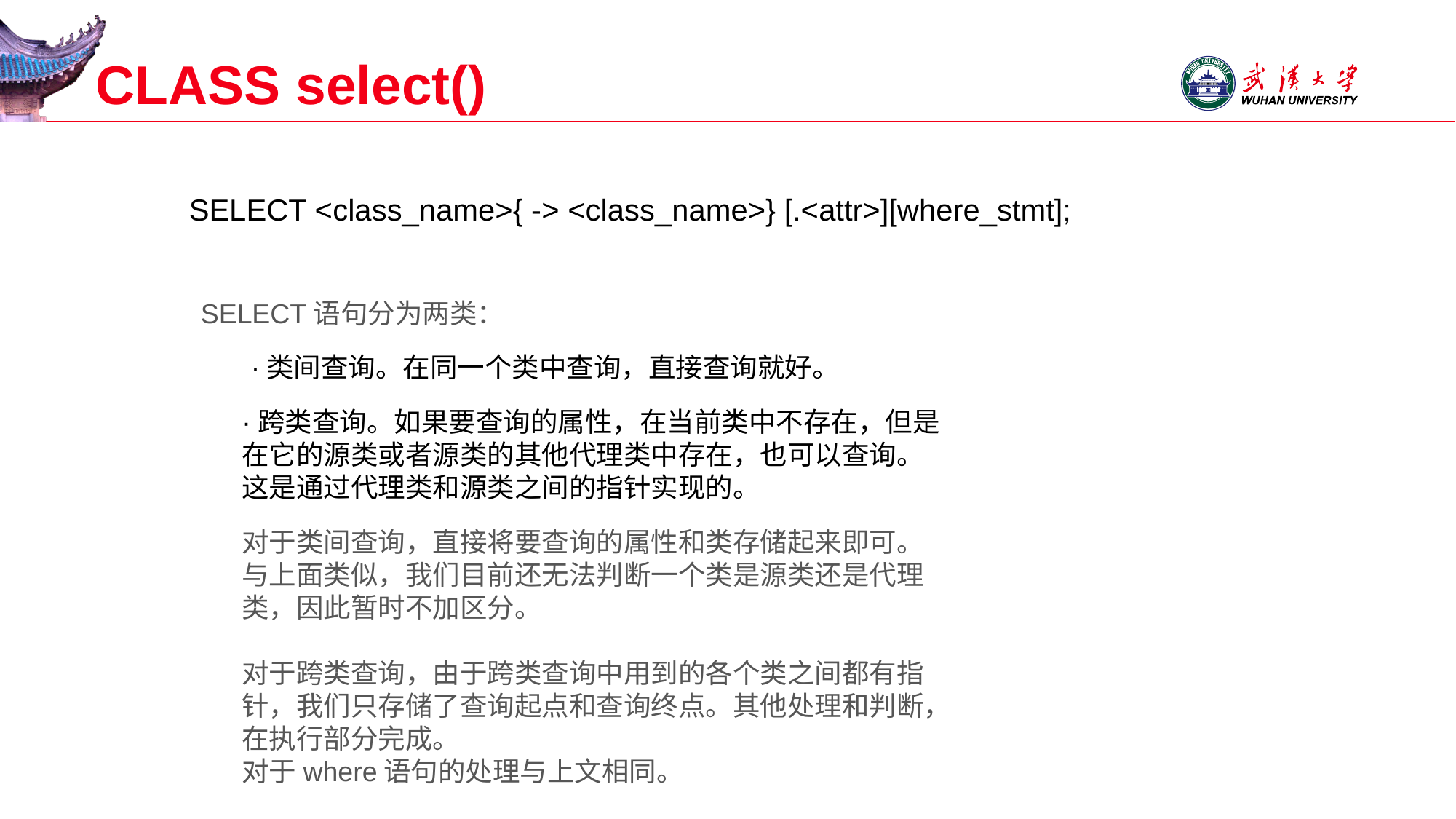

# CLASS select()
SELECT <class_name>{ -> <class_name>} [.<attr>][where_stmt];
SELECT语句分为两类：
·类间查询。在同一个类中查询，直接查询就好。
·跨类查询。如果要查询的属性，在当前类中不存在，但是在它的源类或者源类的其他代理类中存在，也可以查询。这是通过代理类和源类之间的指针实现的。
对于类间查询，直接将要查询的属性和类存储起来即可。与上面类似，我们目前还无法判断一个类是源类还是代理类，因此暂时不加区分。

对于跨类查询，由于跨类查询中用到的各个类之间都有指针，我们只存储了查询起点和查询终点。其他处理和判断，在执行部分完成。
对于where语句的处理与上文相同。